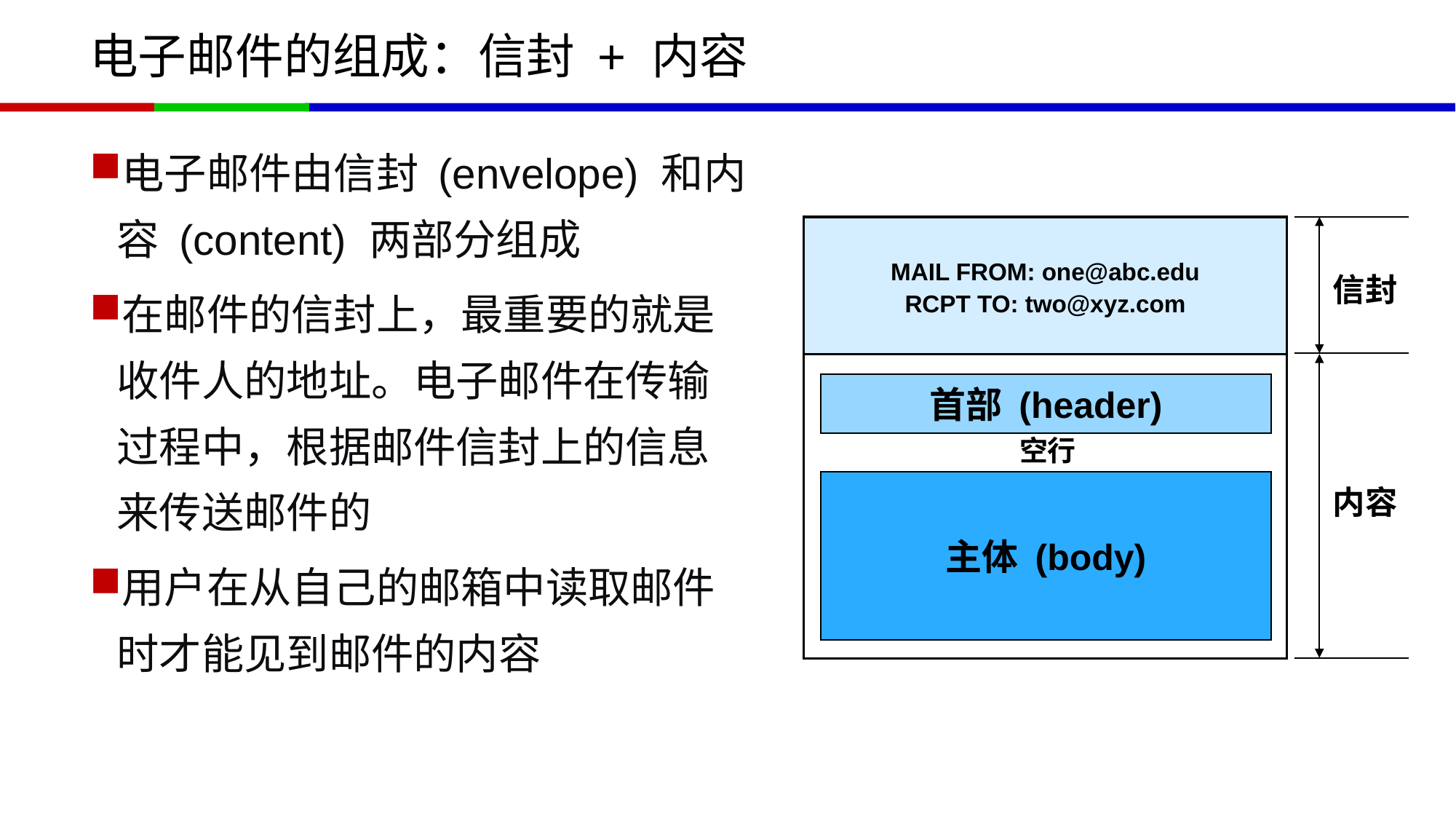

# 电子邮件的组成：信封 + 内容
电子邮件由信封 (envelope) 和内容 (content) 两部分组成
在邮件的信封上，最重要的就是收件人的地址。电子邮件在传输过程中，根据邮件信封上的信息来传送邮件的
用户在从自己的邮箱中读取邮件时才能见到邮件的内容
MAIL FROM: one@abc.edu
RCPT TO: two@xyz.com
信封

首部 (header)
空行
内容
主体 (body)
61